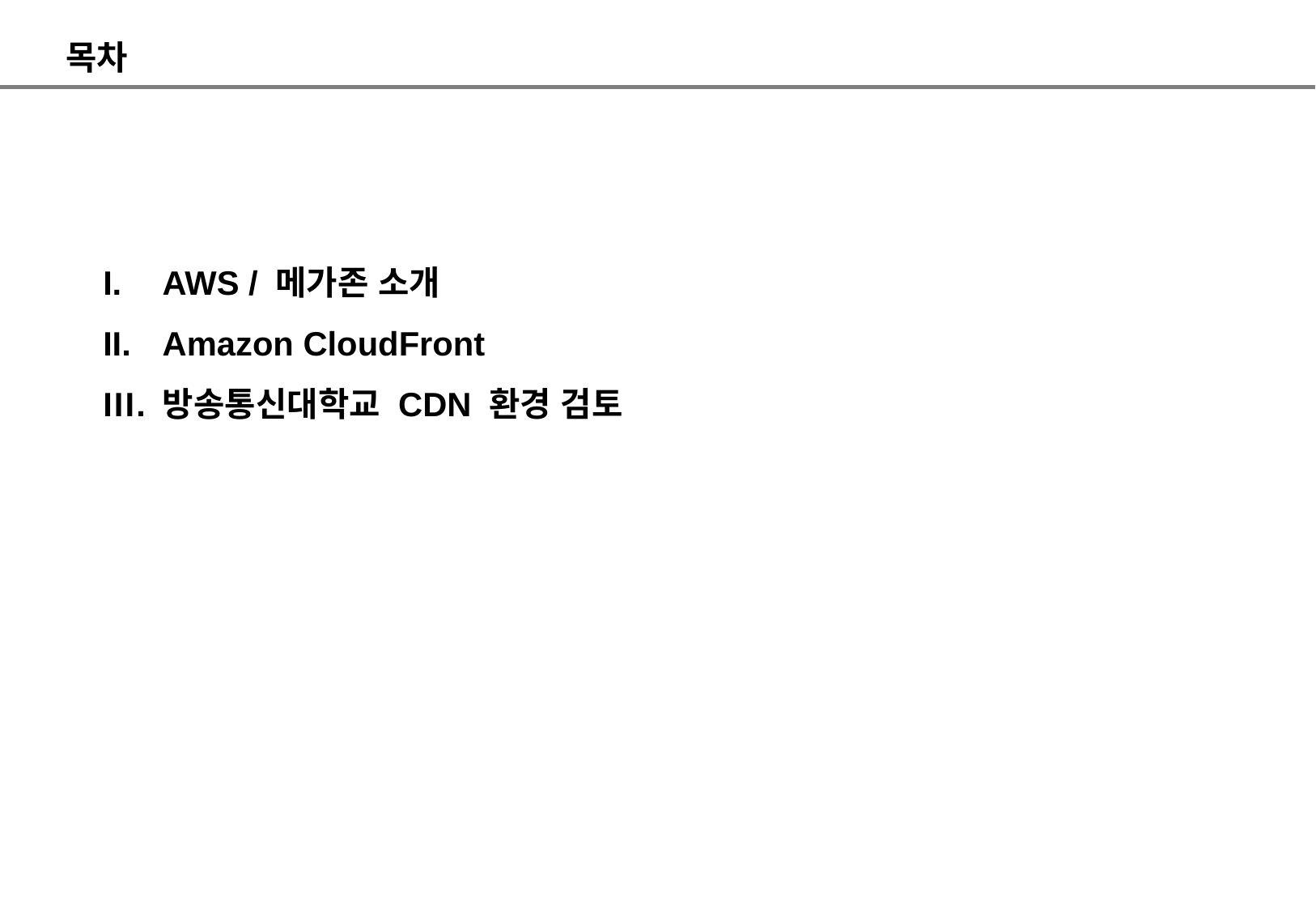

목차
AWS / 메가존 소개
Amazon CloudFront
방송통신대학교 CDN 환경 검토